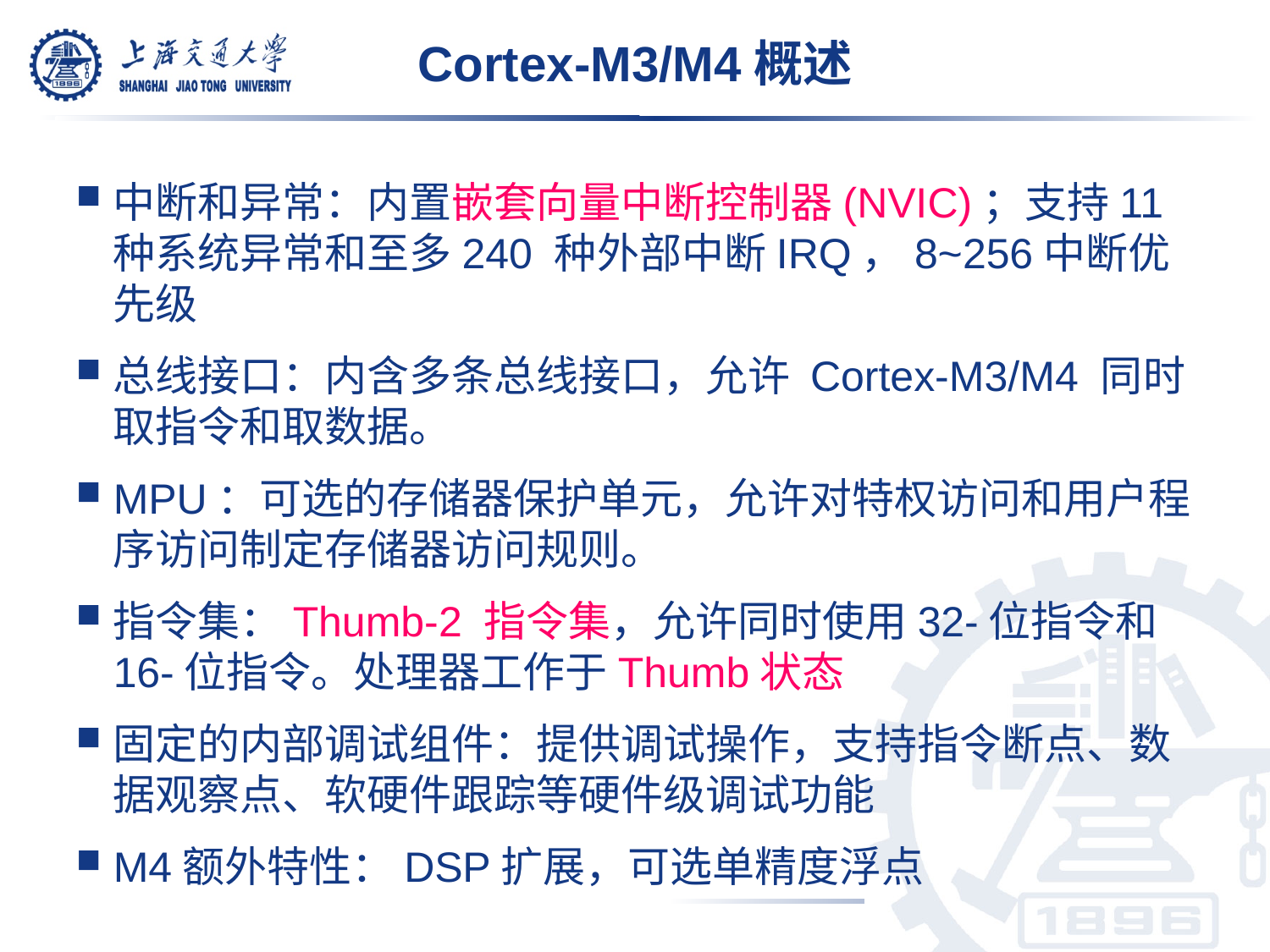

# Cortex-M3/M4概述
中断和异常：内置嵌套向量中断控制器(NVIC)；支持11 种系统异常和至多240 种外部中断IRQ，8~256中断优先级
总线接口：内含多条总线接口，允许 Cortex-M3/M4 同时取指令和取数据。
MPU：可选的存储器保护单元，允许对特权访问和用户程序访问制定存储器访问规则。
指令集：Thumb-2 指令集，允许同时使用32-位指令和16-位指令。处理器工作于Thumb状态
固定的内部调试组件：提供调试操作，支持指令断点、数据观察点、软硬件跟踪等硬件级调试功能
M4额外特性：DSP扩展，可选单精度浮点